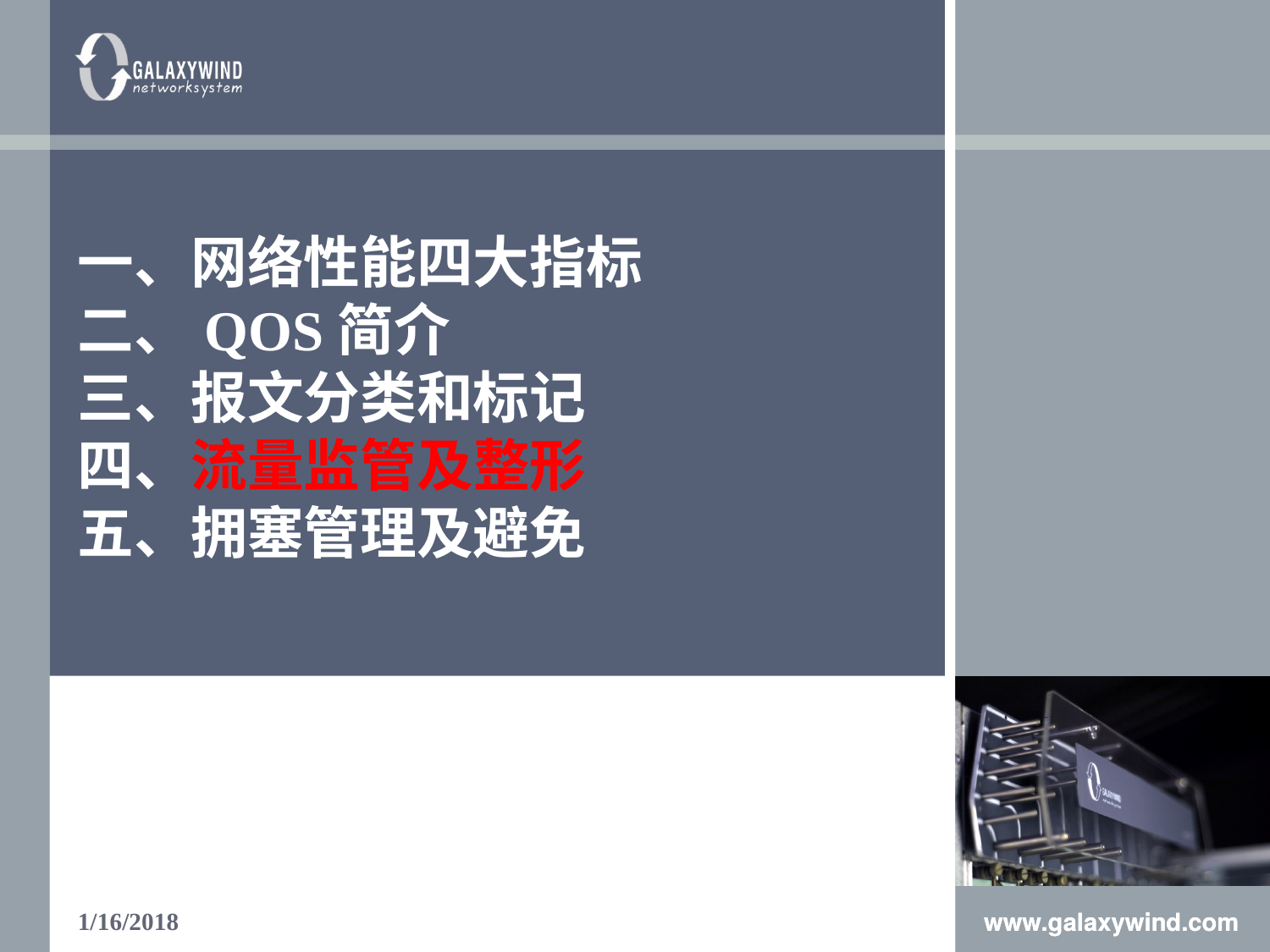

# 一、网络性能四大指标 二、QOS简介 三、报文分类和标记 四、流量监管及整形 五、拥塞管理及避免
1/16/2018